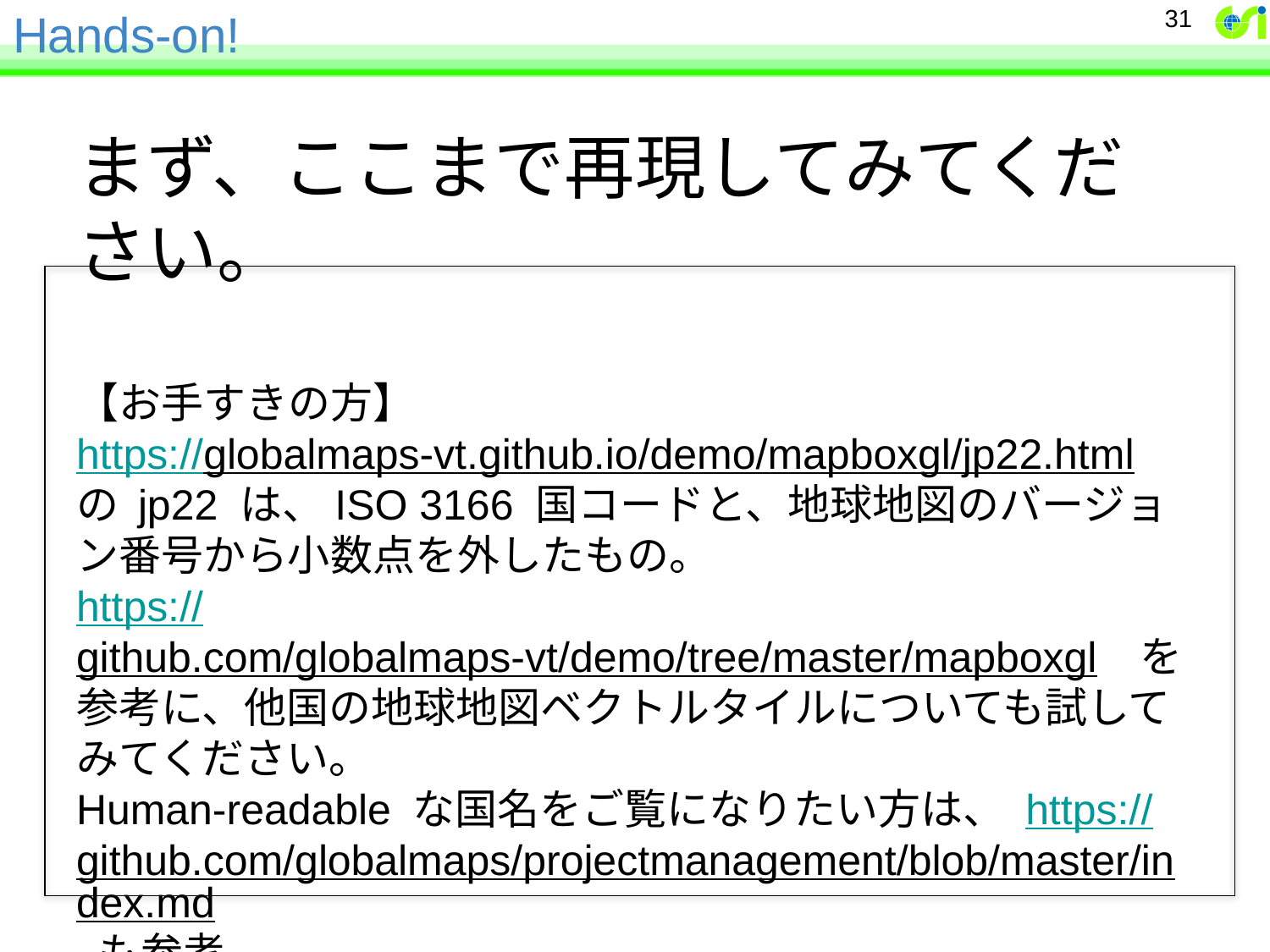

# Hands-on!
31
まず、ここまで再現してみてください。

【お手すきの方】
https://globalmaps-vt.github.io/demo/mapboxgl/jp22.html の jp22 は、ISO 3166 国コードと、地球地図のバージョン番号から小数点を外したもの。
https://github.com/globalmaps-vt/demo/tree/master/mapboxgl　を参考に、他国の地球地図ベクトルタイルについても試してみてください。
Human-readable な国名をご覧になりたい方は、 https://github.com/globalmaps/projectmanagement/blob/master/index.md も参考
※エラーを見つけたら、できれば issues へ。英語が望ましい。